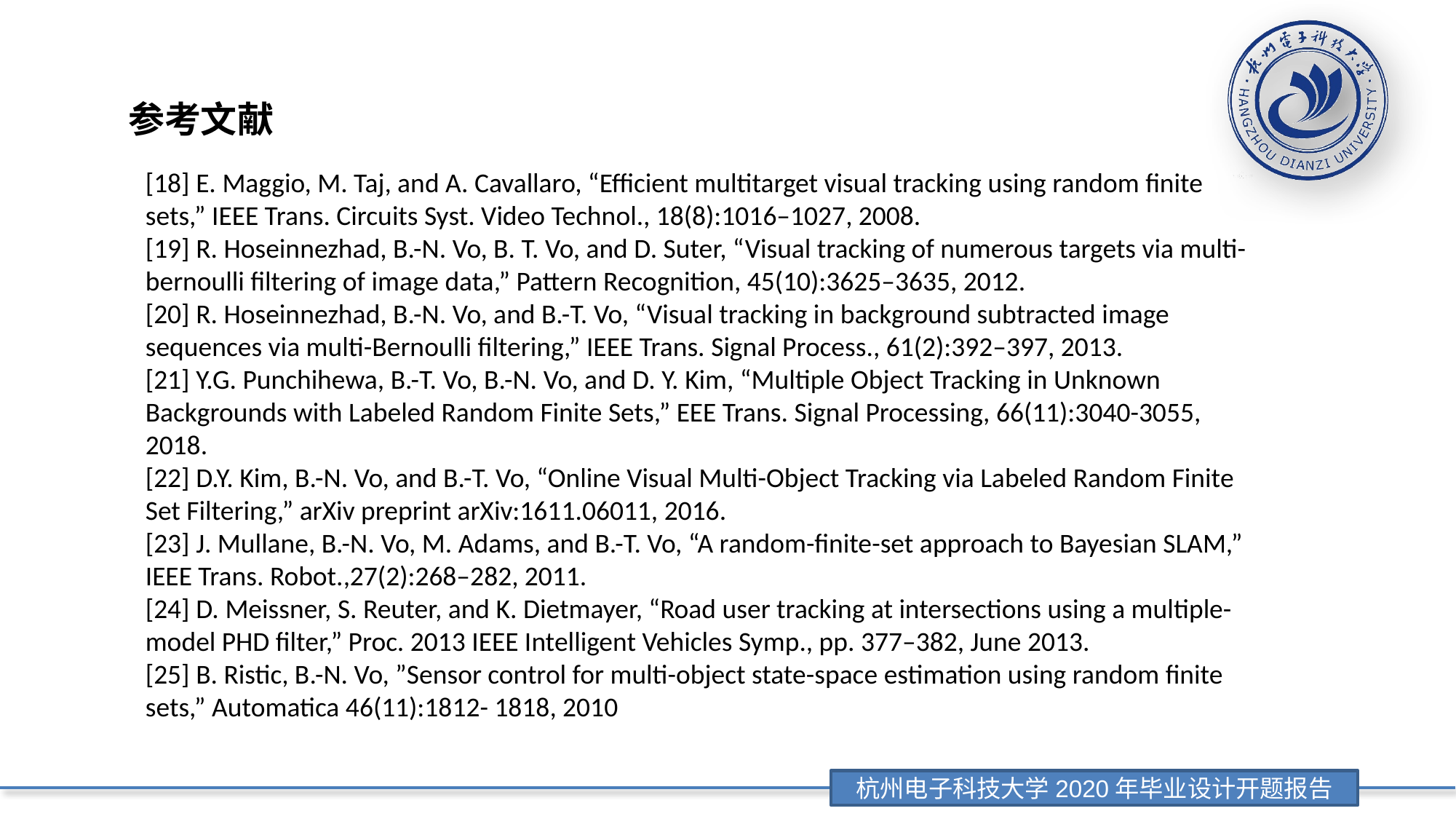

参考文献
[18] E. Maggio, M. Taj, and A. Cavallaro, “Efficient multitarget visual tracking using random finite sets,” IEEE Trans. Circuits Syst. Video Technol., 18(8):1016–1027, 2008.
[19] R. Hoseinnezhad, B.-N. Vo, B. T. Vo, and D. Suter, “Visual tracking of numerous targets via multi-bernoulli filtering of image data,” Pattern Recognition, 45(10):3625–3635, 2012.
[20] R. Hoseinnezhad, B.-N. Vo, and B.-T. Vo, “Visual tracking in background subtracted image sequences via multi-Bernoulli filtering,” IEEE Trans. Signal Process., 61(2):392–397, 2013.
[21] Y.G. Punchihewa, B.-T. Vo, B.-N. Vo, and D. Y. Kim, “Multiple Object Tracking in Unknown Backgrounds with Labeled Random Finite Sets,” EEE Trans. Signal Processing, 66(11):3040-3055, 2018.
[22] D.Y. Kim, B.-N. Vo, and B.-T. Vo, “Online Visual Multi-Object Tracking via Labeled Random Finite Set Filtering,” arXiv preprint arXiv:1611.06011, 2016.
[23] J. Mullane, B.-N. Vo, M. Adams, and B.-T. Vo, “A random-finite-set approach to Bayesian SLAM,” IEEE Trans. Robot.,27(2):268–282, 2011.
[24] D. Meissner, S. Reuter, and K. Dietmayer, “Road user tracking at intersections using a multiple-model PHD filter,” Proc. 2013 IEEE Intelligent Vehicles Symp., pp. 377–382, June 2013.
[25] B. Ristic, B.-N. Vo, ”Sensor control for multi-object state-space estimation using random finite sets,” Automatica 46(11):1812- 1818, 2010